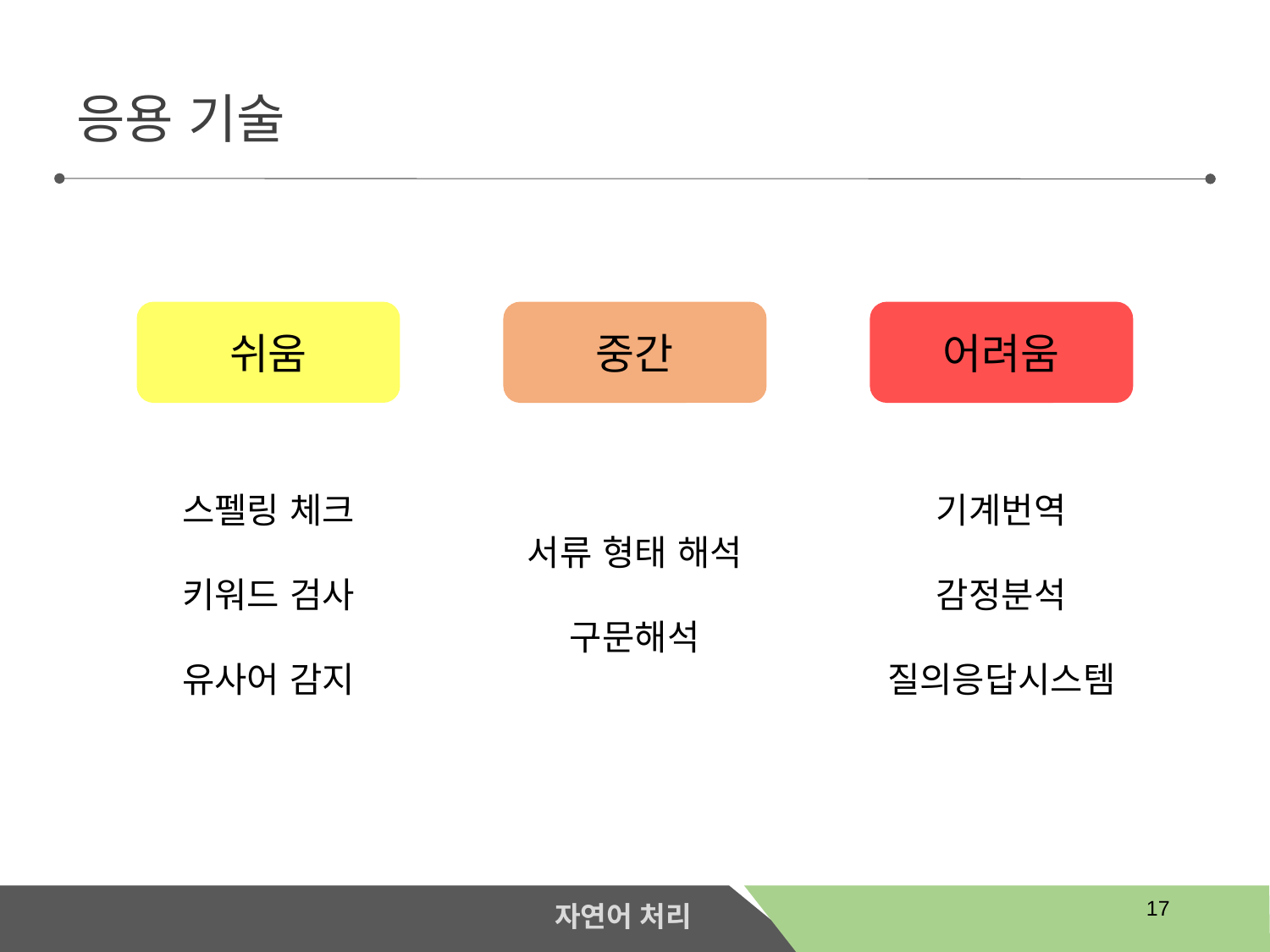

응용 기술
쉬움
중간
어려움
스펠링 체크
키워드 검사
유사어 감지
기계번역
감정분석
질의응답시스템
서류 형태 해석
구문해석
17

자연어 처리